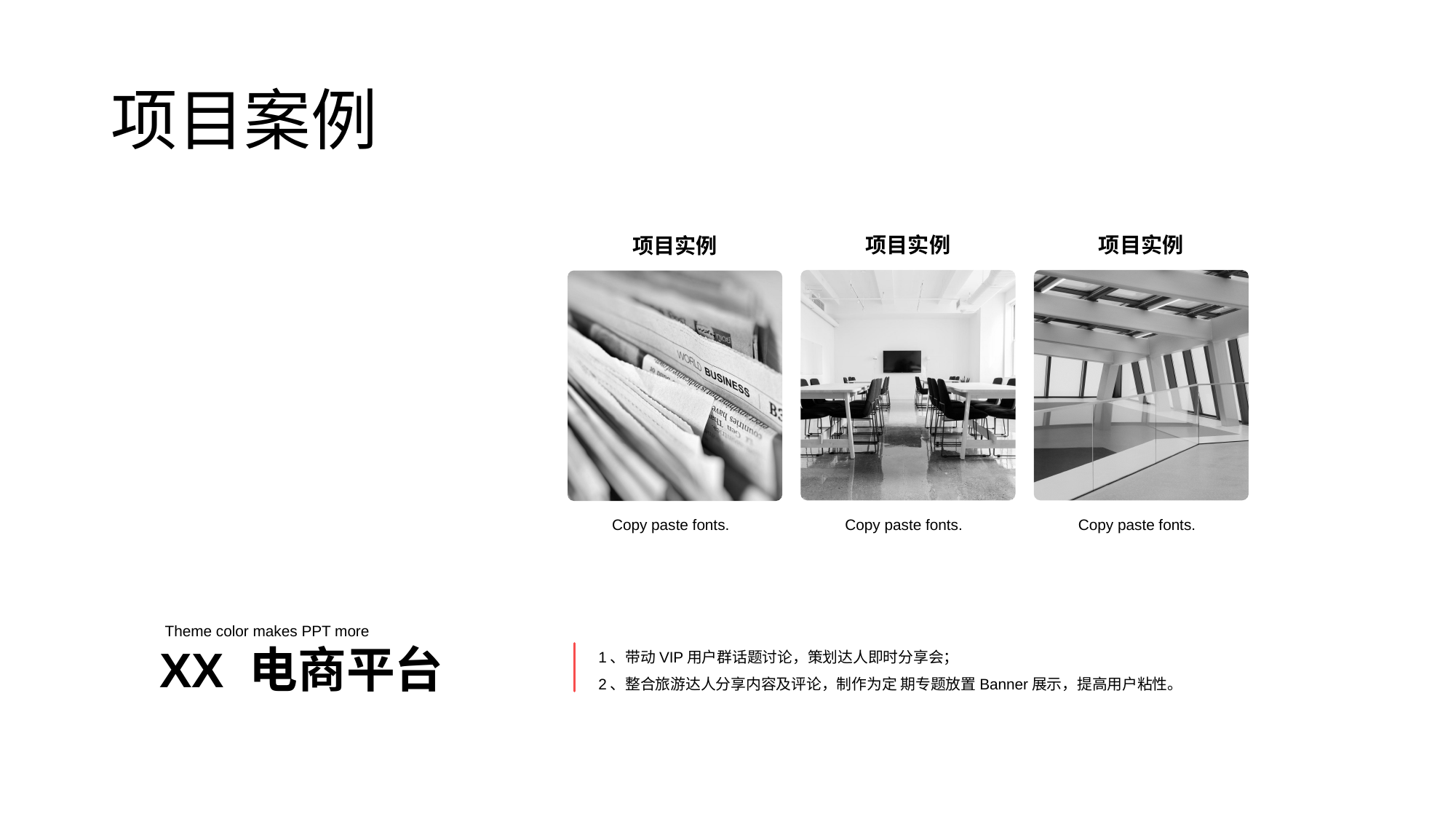

# 项目案例
项目实例
项目实例
项目实例

Copy paste fonts.
Copy paste fonts.
Copy paste fonts.
Theme color makes PPT more
XX 电商平台
1、带动VIP用户群话题讨论，策划达人即时分享会；
2、整合旅游达人分享内容及评论，制作为定 期专题放置Banner展示，提高用户粘性。